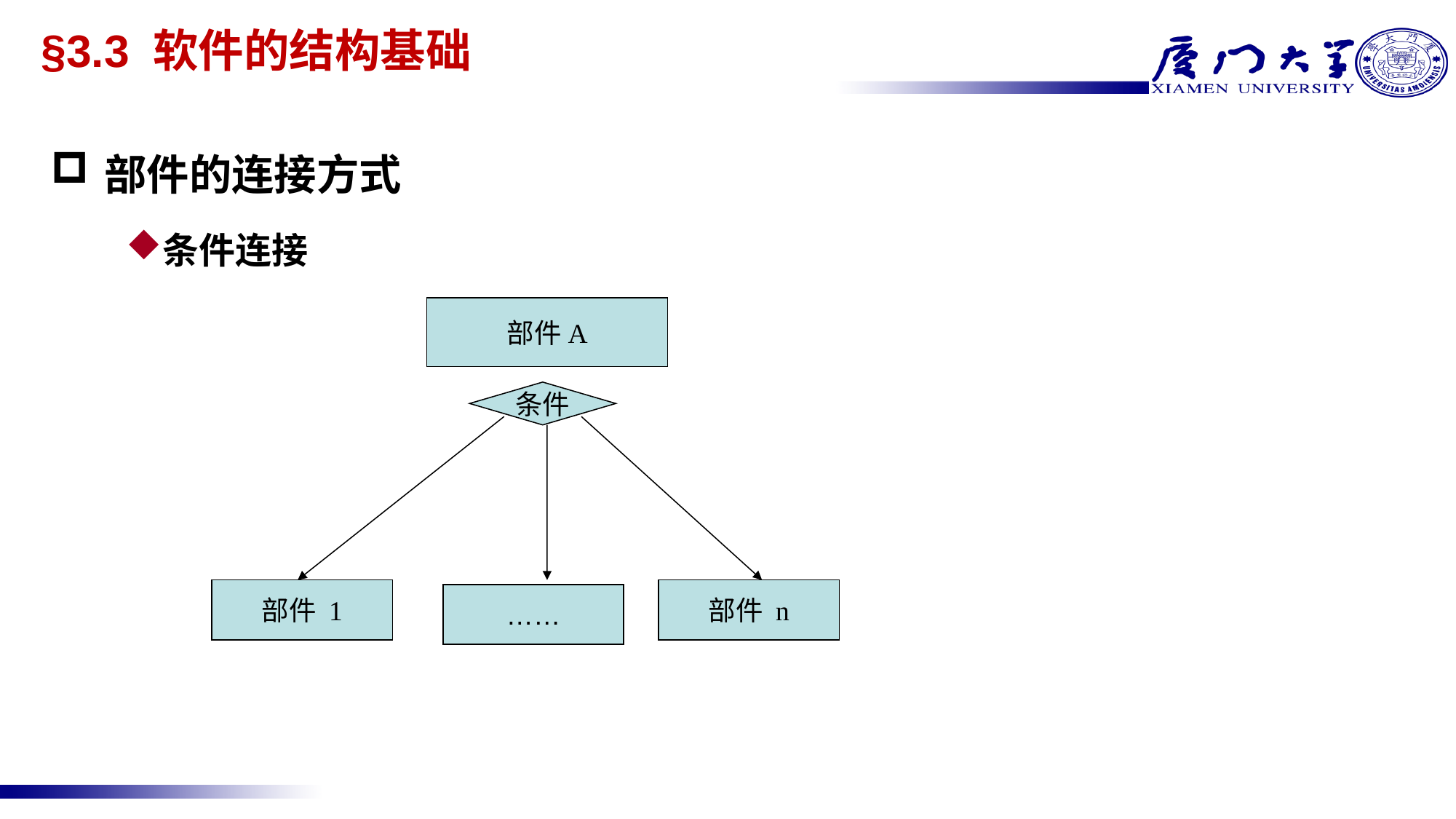

# §3.3 软件的结构基础
部件的连接方式
条件连接

部件A
条件

部件 1
部件 n
……